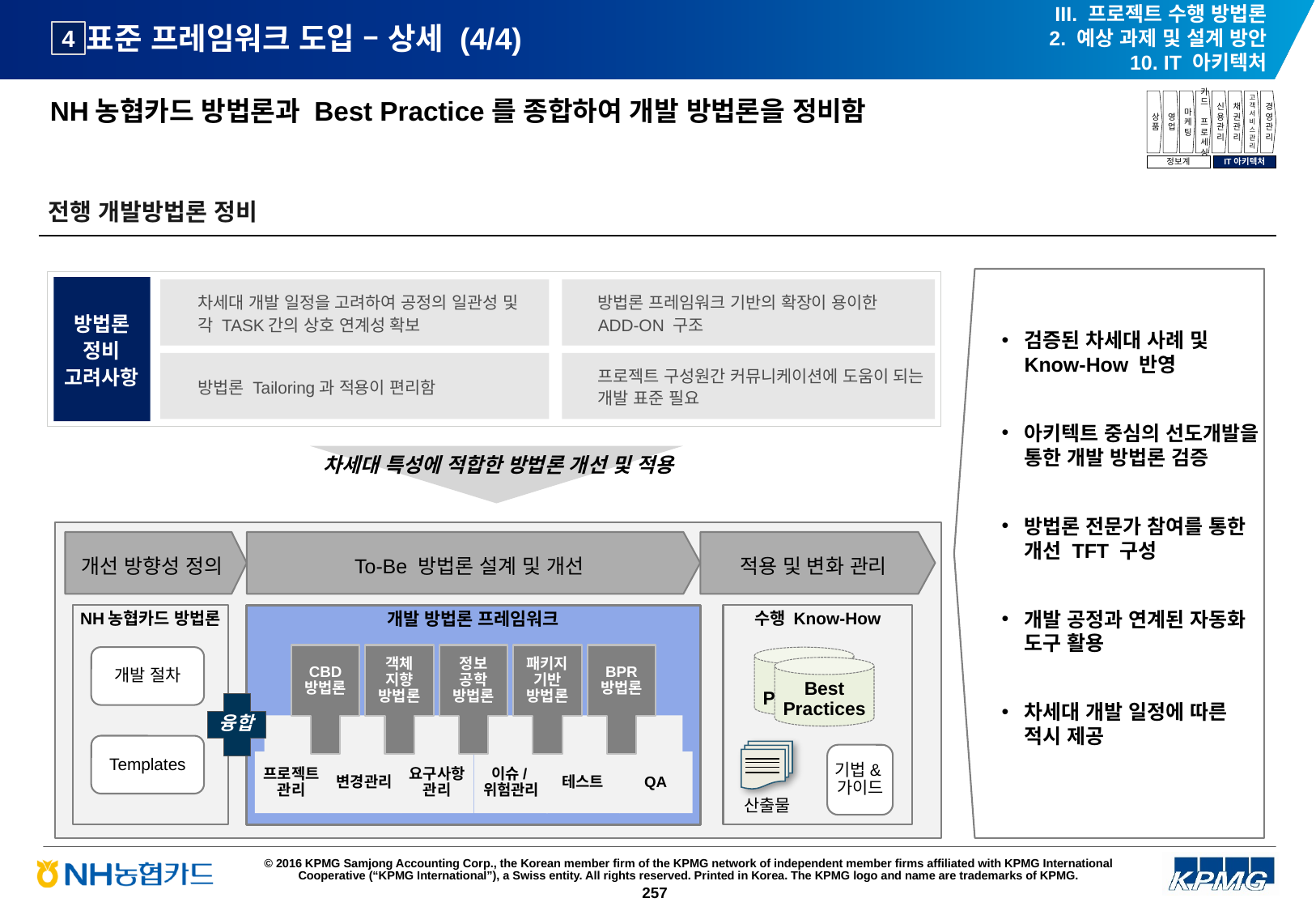

III. 프로젝트 수행 방법론
2. 예상 과제 및 설계 방안
10. IT 아키텍처
# 표준 프레임워크 도입 – 상세 (4/4)
4
NH농협카드 방법론과 Best Practice를 종합하여 개발 방법론을 정비함
상품
영업
마케팅
카드
프로세싱
신용관리
채권관리
고객서비스관리
경영관리
정보계
IT아키텍처
전행 개발방법론 정비

차세대 개발 일정을 고려하여 공정의 일관성 및 각 TASK간의 상호 연계성 확보

방법론 Tailoring과 적용이 편리함

방법론 프레임워크 기반의 확장이 용이한 ADD-ON 구조

프로젝트 구성원간 커뮤니케이션에 도움이 되는 개발 표준 필요
방법론 정비 고려사항
검증된 차세대 사례 및 Know-How 반영

아키텍트 중심의 선도개발을 통한 개발 방법론 검증

방법론 전문가 참여를 통한 개선 TFT 구성

개발 공정과 연계된 자동화 도구 활용

차세대 개발 일정에 따른 적시 제공
차세대 특성에 적합한 방법론 개선 및 적용

개선 방향성 정의
To-Be 방법론 설계 및 개선
적용 및 변화 관리
수행 Know-How
NH농협카드 방법론
개발 방법론 프레임워크
CBD 방법론
객체 지향 방법론
정보 공학 방법론
패키지 기반 방법론
BPR 방법론
개발 절차
Best Practices
Best Practices

융합
테스트
이슈/위험관리
QA
요구사항 관리
프로젝트 관리
변경관리
Templates

산출물
기법&가이드